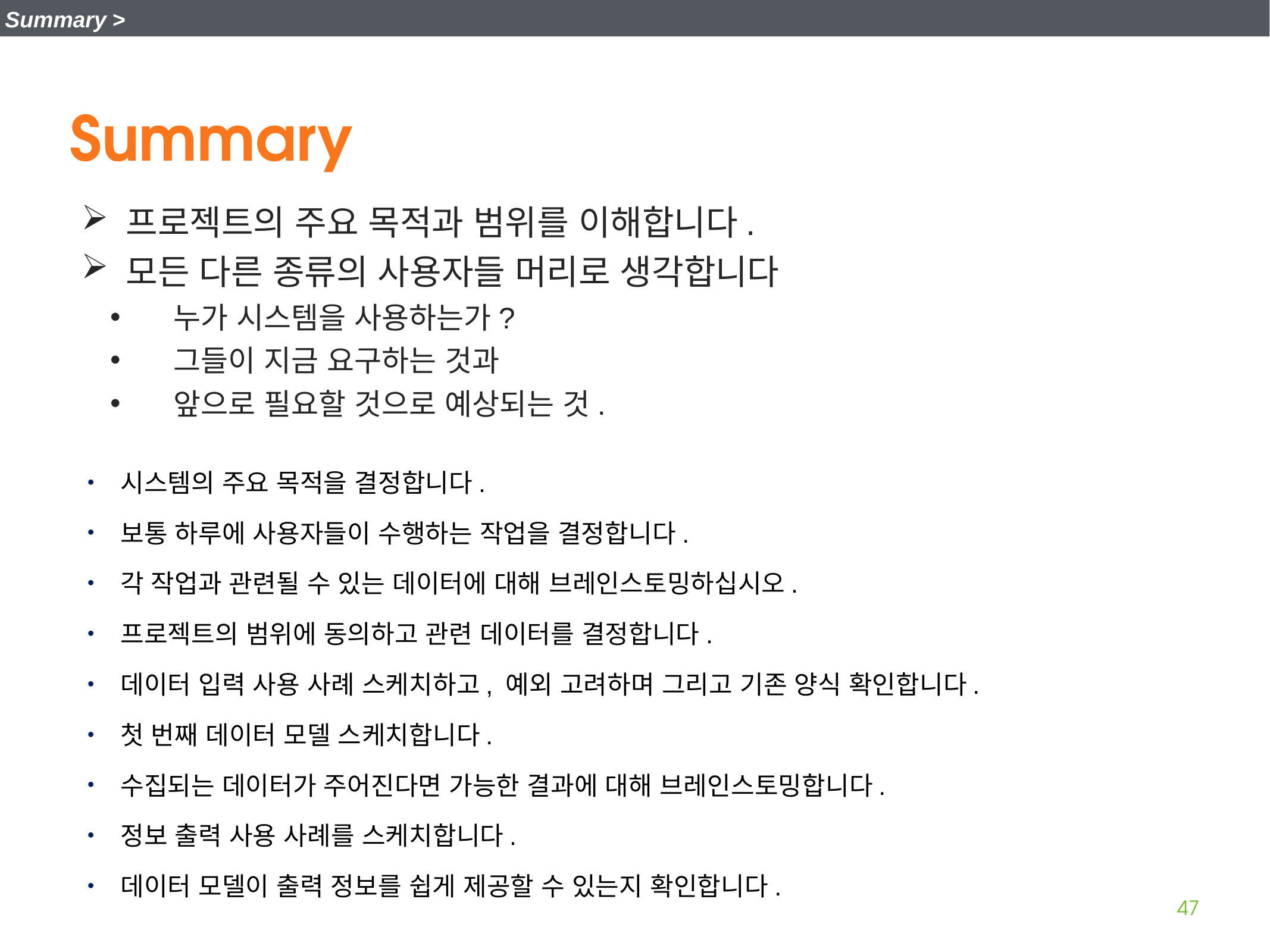

Summary >
# Summary
프로젝트의 주요 목적과 범위를 이해합니다.
모든 다른 종류의 사용자들 머리로 생각합니다
누가 시스템을 사용하는가?
그들이 지금 요구하는 것과
앞으로 필요할 것으로 예상되는 것.
시스템의 주요 목적을 결정합니다.
보통 하루에 사용자들이 수행하는 작업을 결정합니다.
각 작업과 관련될 수 있는 데이터에 대해 브레인스토밍하십시오.
프로젝트의 범위에 동의하고 관련 데이터를 결정합니다.
데이터 입력 사용 사례 스케치하고, 예외 고려하며 그리고 기존 양식 확인합니다.
첫 번째 데이터 모델 스케치합니다.
수집되는 데이터가 주어진다면 가능한 결과에 대해 브레인스토밍합니다.
정보 출력 사용 사례를 스케치합니다.
데이터 모델이 출력 정보를 쉽게 제공할 수 있는지 확인합니다.
47